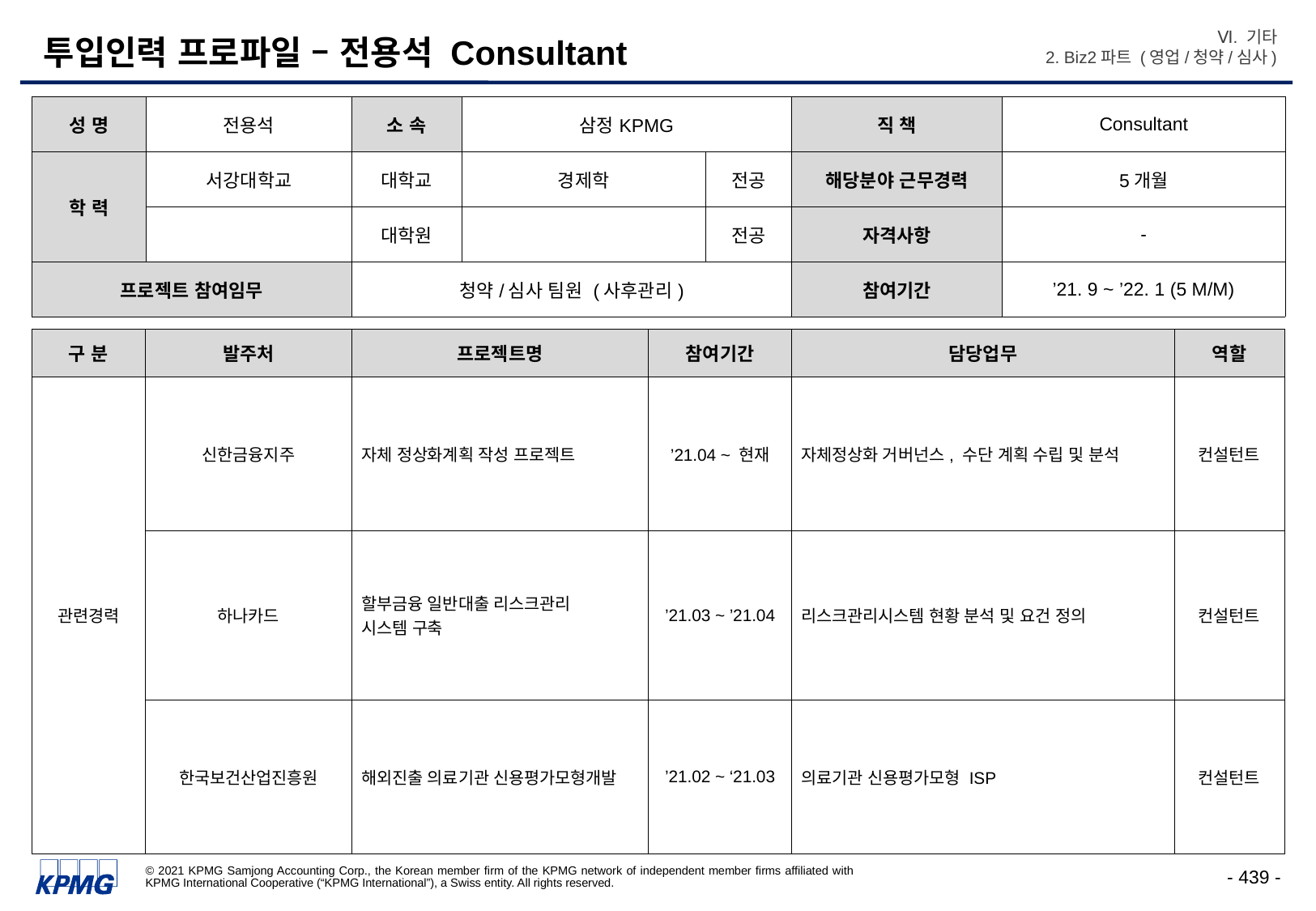

Ⅵ. 기타
2. Biz2파트 (영업/청약/심사)
# 투입인력 프로파일 – 전용석 Consultant
| 성 명 | 전용석 | 소 속 | 삼정KPMG |  | 직 책 | Consultant |
| --- | --- | --- | --- | --- | --- | --- |
| 학 력 | 서강대학교 | 대학교 | 경제학 | 전공 | 해당분야 근무경력 | 5개월 |
|  |  | 대학원 |  | 전공 | 자격사항 | - |
| 프로젝트 참여임무 |  | 청약/심사 팀원 (사후관리) |  |  | 참여기간 | ’21. 9 ~ ’22. 1 (5 M/M) |
| 구 분 | 발주처 | 프로젝트명 | 참여기간 | 담당업무 | 역할 |
| --- | --- | --- | --- | --- | --- |
| 관련경력 | 신한금융지주 | 자체 정상화계획 작성 프로젝트 | ’21.04 ~ 현재 | 자체정상화 거버넌스, 수단 계획 수립 및 분석 | 컨설턴트 |
|  | 하나카드 | 할부금융 일반대출 리스크관리 시스템 구축 | ’21.03 ~ ’21.04 | 리스크관리시스템 현황 분석 및 요건 정의 | 컨설턴트 |
|  | 한국보건산업진흥원 | 해외진출 의료기관 신용평가모형개발 | ’21.02 ~ ‘21.03 | 의료기관 신용평가모형 ISP | 컨설턴트 |